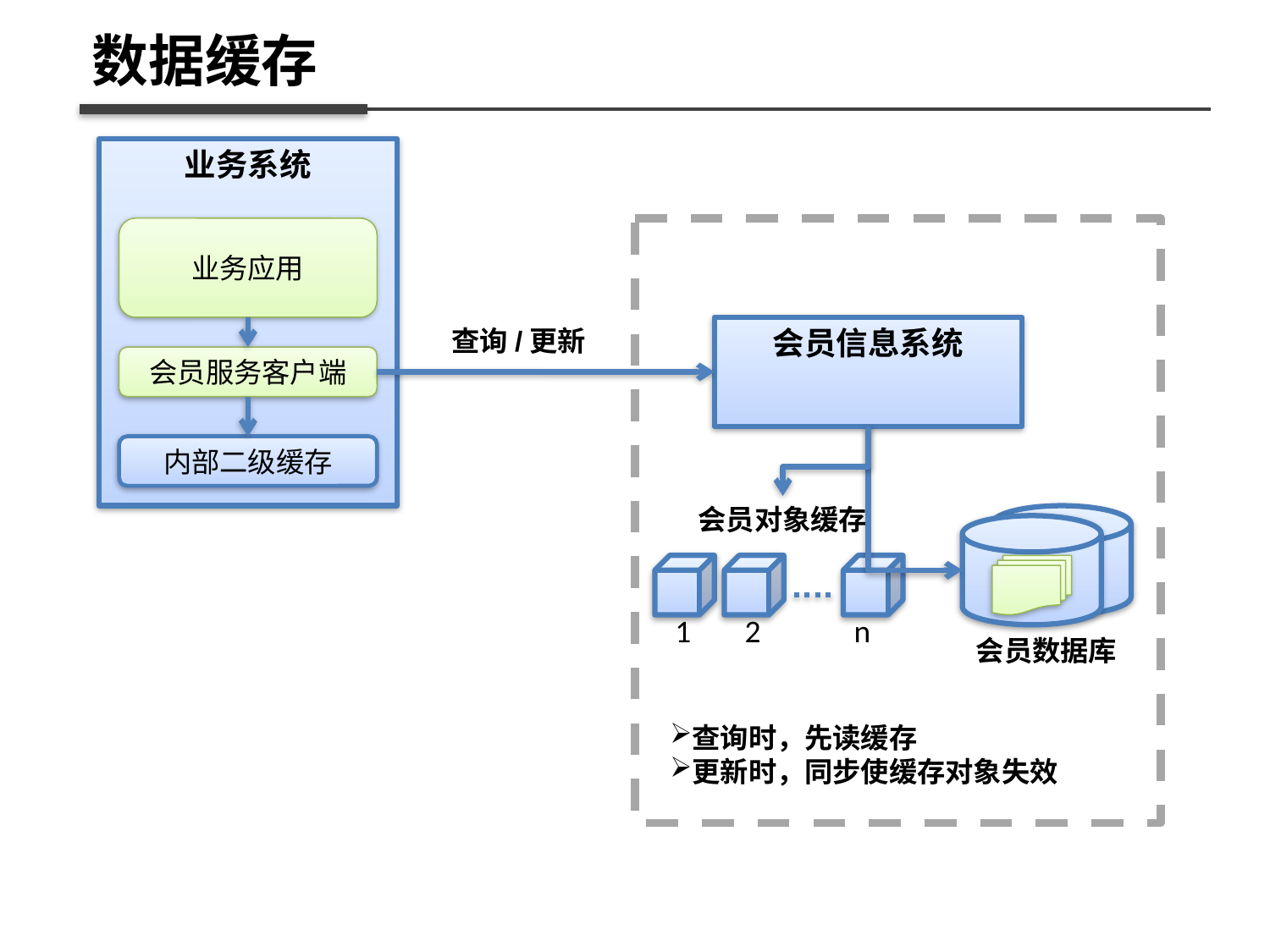

数据缓存
业务系统
业务应用

查询/更新
会员信息系统
会员服务客户端
内部二级缓存
会员对象缓存

1
2
n
会员数据库
查询时，先读缓存
更新时，同步使缓存对象失效